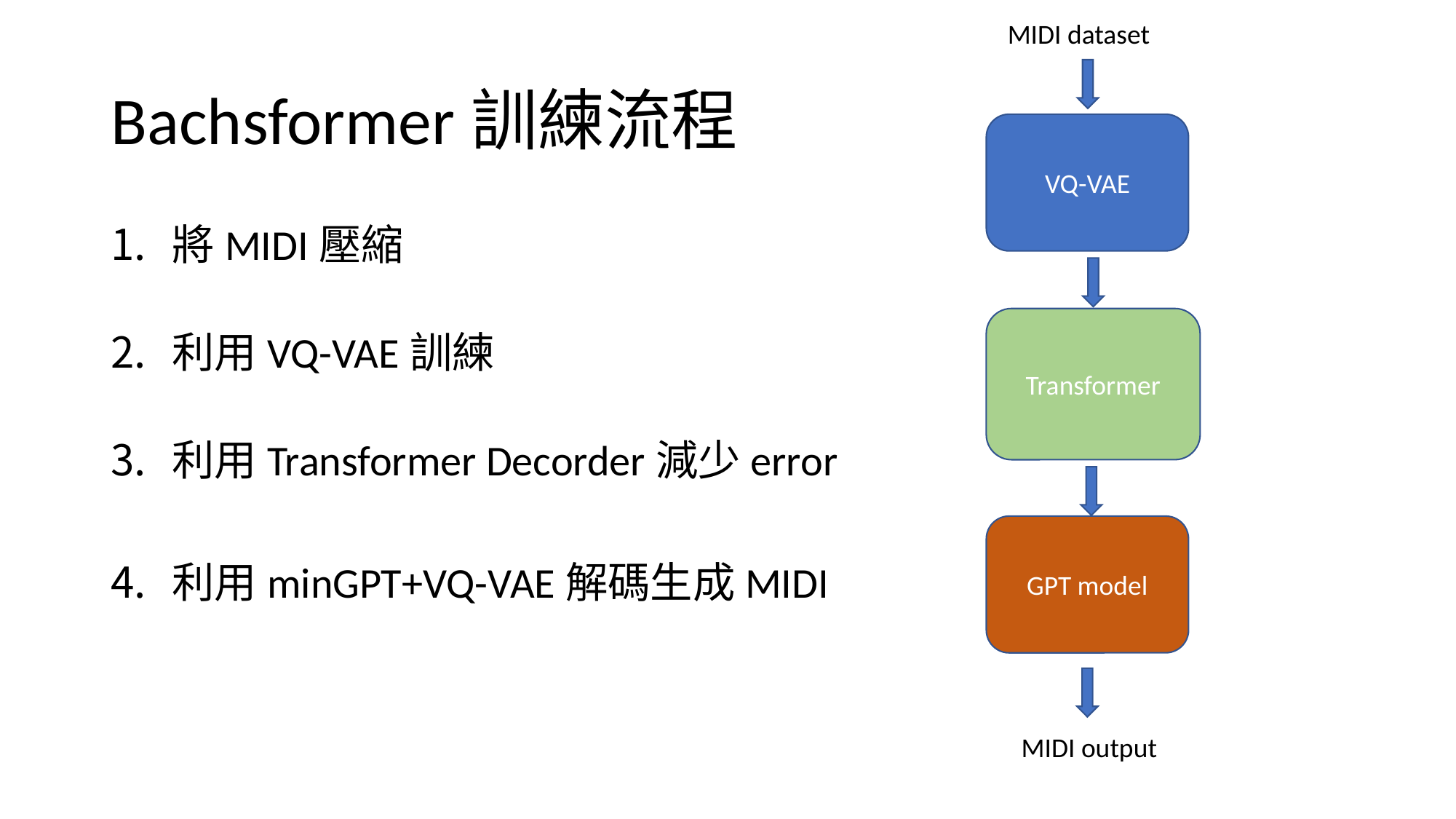

MIDI dataset
# Bachsformer訓練流程

VQ-VAE
將MIDI壓縮

利用VQ-VAE訓練

利用Transformer Decorder減少error

利用minGPT+VQ-VAE解碼生成MIDI

Transformer

GPT model

MIDI output